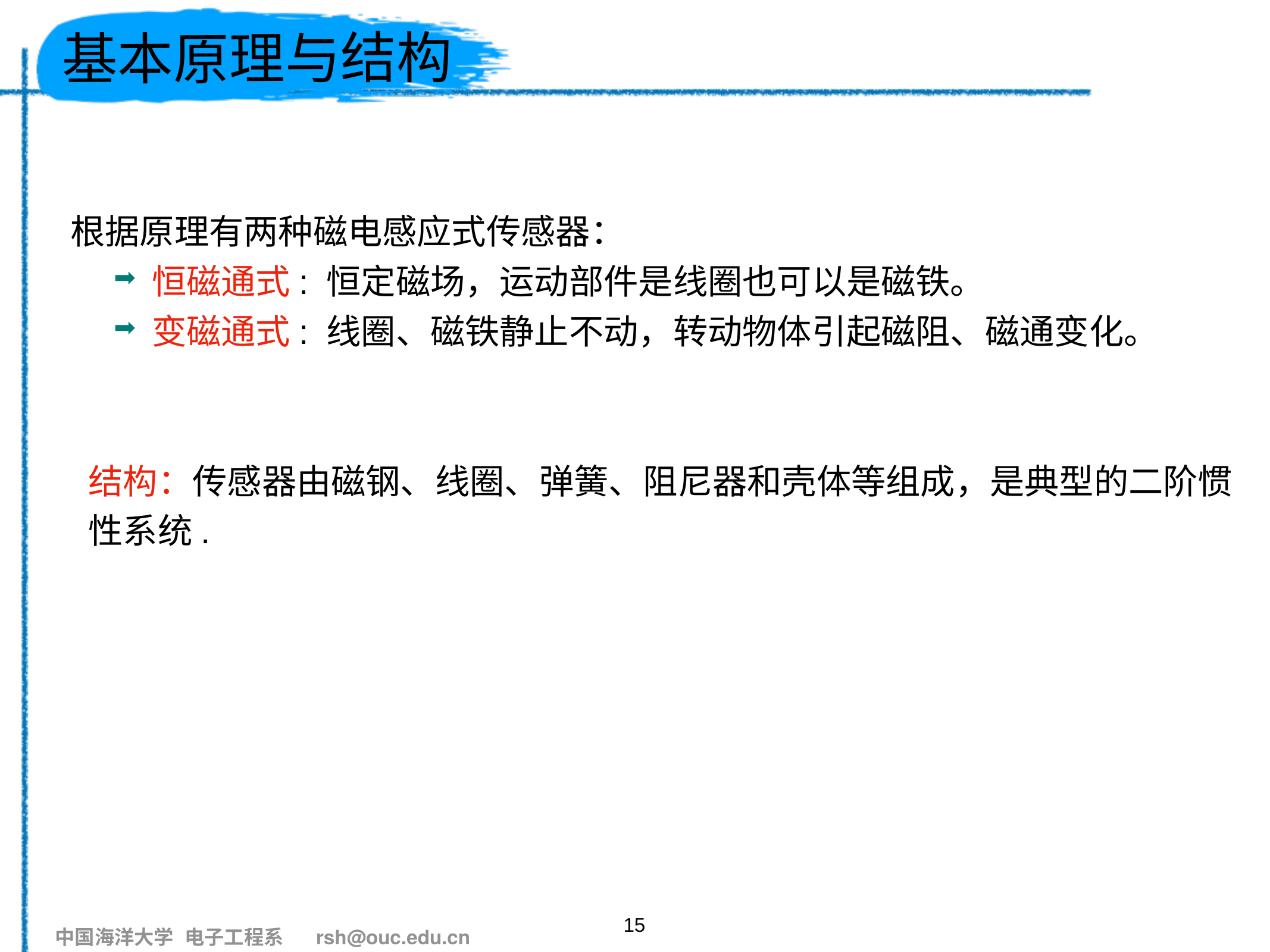

# 基本原理与结构
根据原理有两种磁电感应式传感器：
恒磁通式: 恒定磁场，运动部件是线圈也可以是磁铁。
变磁通式: 线圈、磁铁静止不动，转动物体引起磁阻、磁通变化。
结构：传感器由磁钢、线圈、弹簧、阻尼器和壳体等组成，是典型的二阶惯性系统.
15